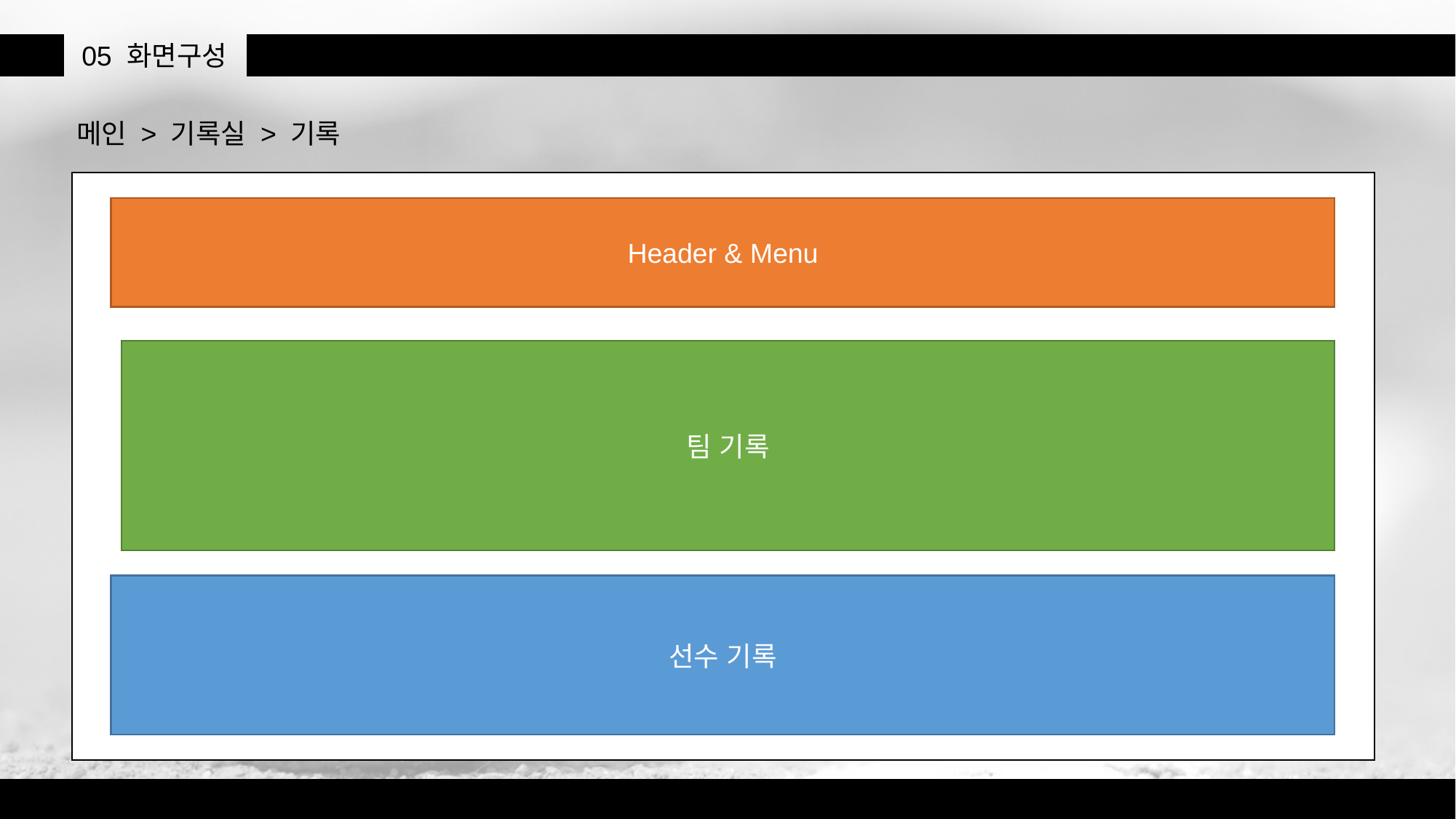

05
화면구성
메인 > 기록실 > 기록

Header & Menu
팀 기록
선수 기록